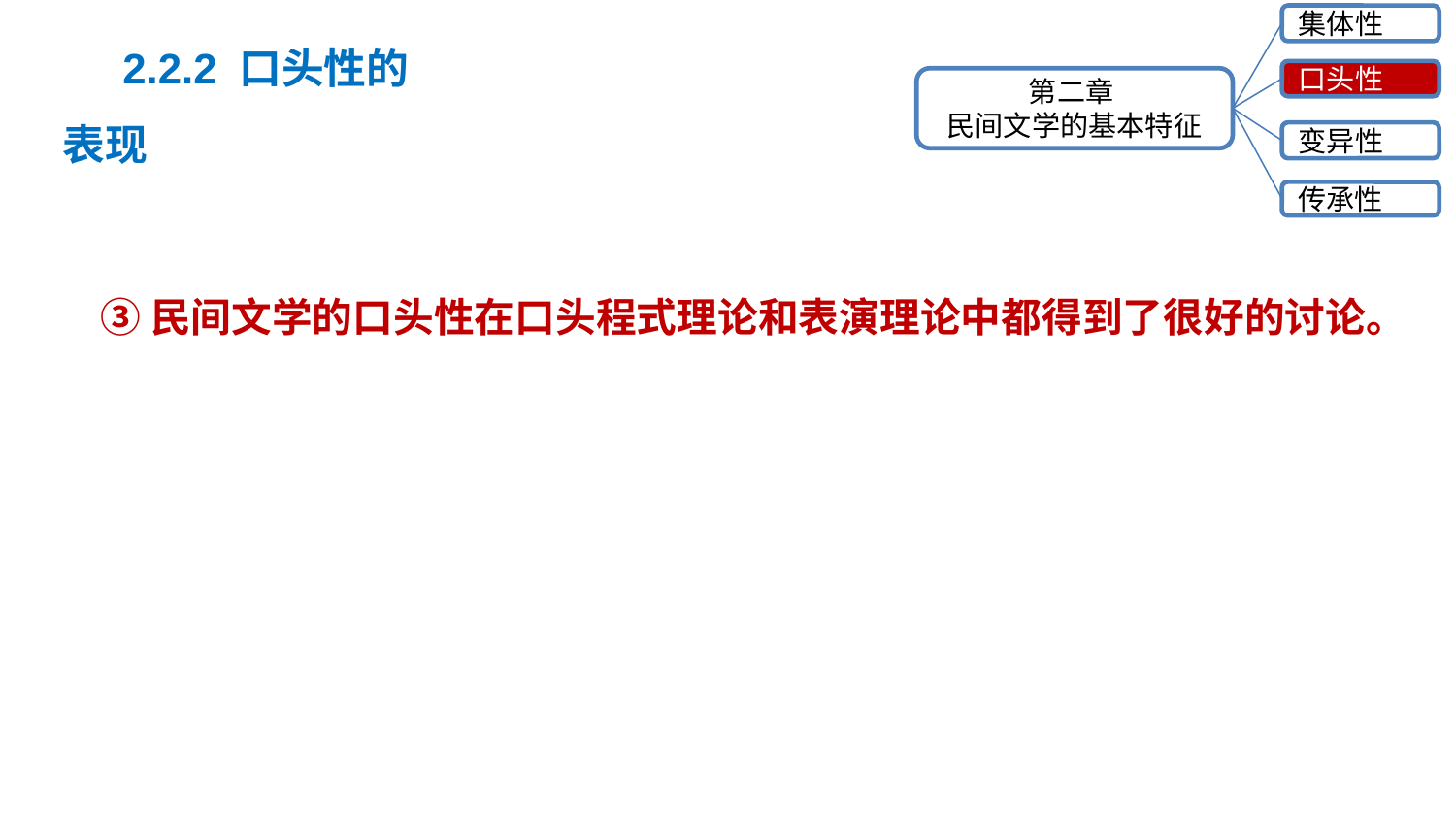

集体性
口头性
第二章
民间文学的基本特征
变异性
传承性
2.2.2 口头性的表现
③民间文学的口头性在口头程式理论和表演理论中都得到了很好的讨论。